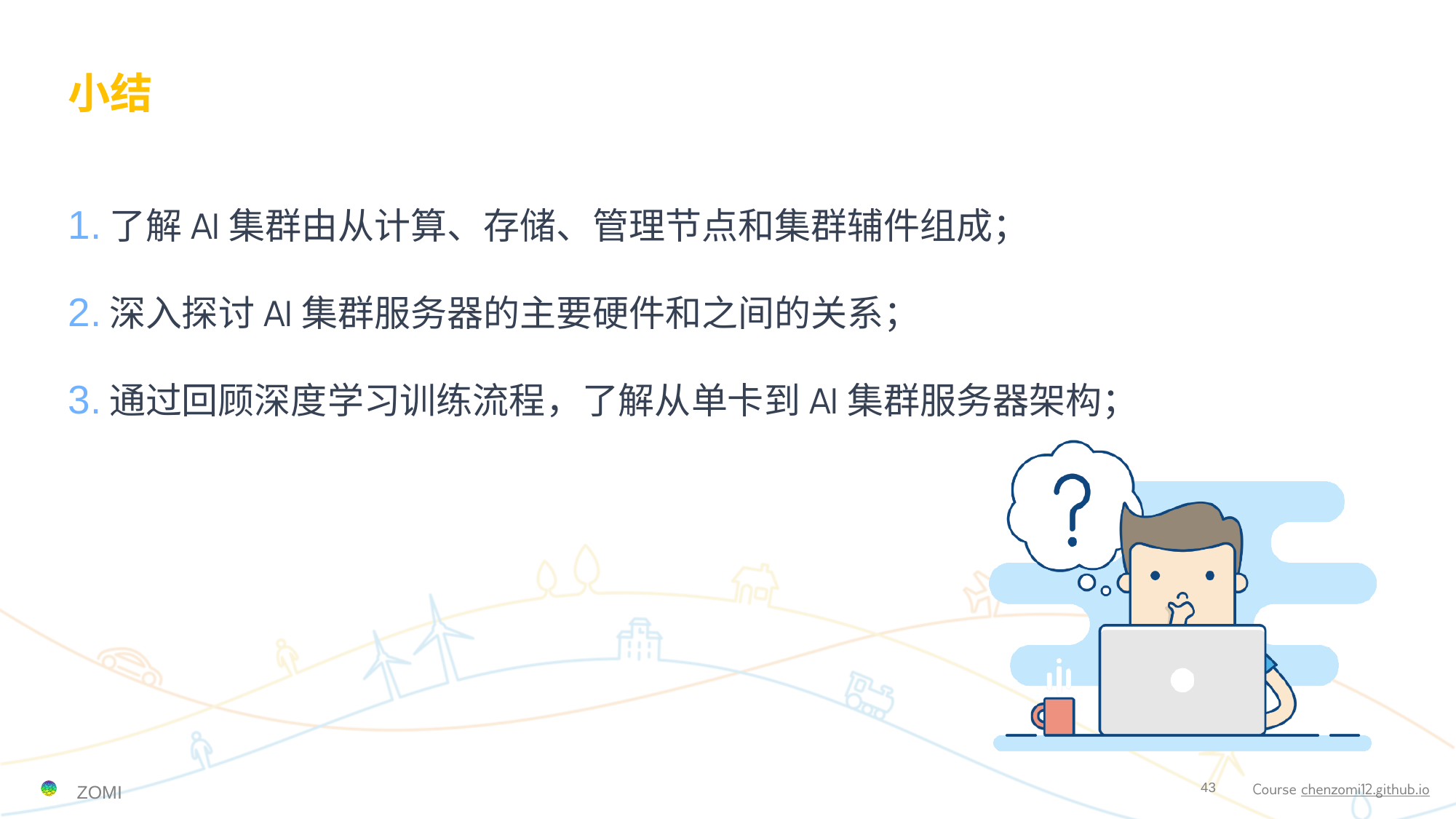

# 小结
了解AI集群由从计算、存储、管理节点和集群辅件组成；
深入探讨AI集群服务器的主要硬件和之间的关系；
通过回顾深度学习训练流程，了解从单卡到AI集群服务器架构；